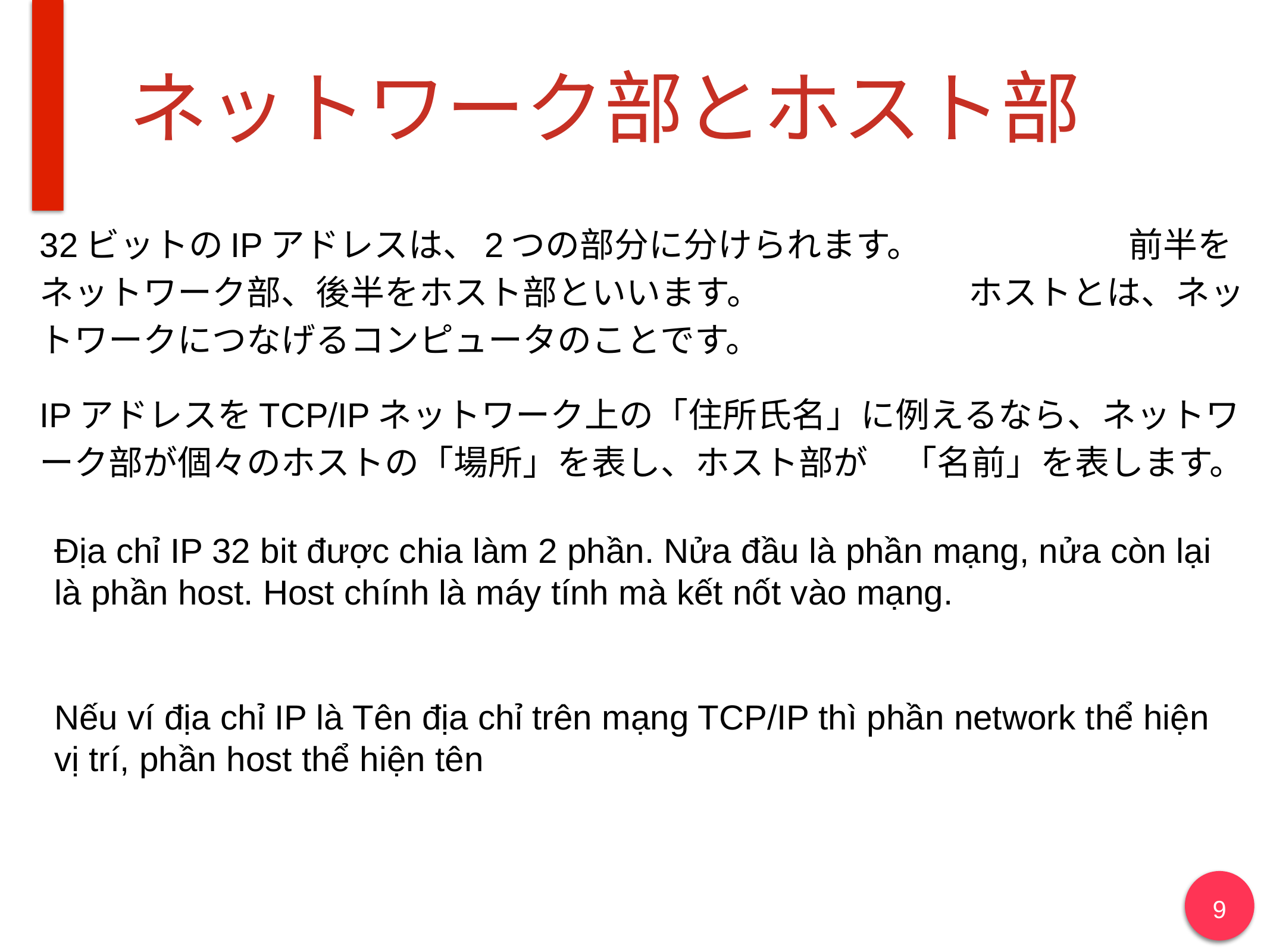

# ネットワーク部とホスト部
32ビットのIPアドレスは、2つの部分に分けられます。　　　　　　前半をネットワーク部、後半をホスト部といいます。　　　　　　ホストとは、ネットワークにつなげるコンピュータのことです。
IPアドレスをTCP/IPネットワーク上の「住所氏名」に例えるなら、ネットワーク部が個々のホストの「場所」を表し、ホスト部が　「名前」を表します。
Địa chỉ IP 32 bit được chia làm 2 phần. Nửa đầu là phần mạng, nửa còn lại là phần host. Host chính là máy tính mà kết nốt vào mạng.

Nếu ví địa chỉ IP là Tên địa chỉ trên mạng TCP/IP thì phần network thể hiện vị trí, phần host thể hiện tên

9